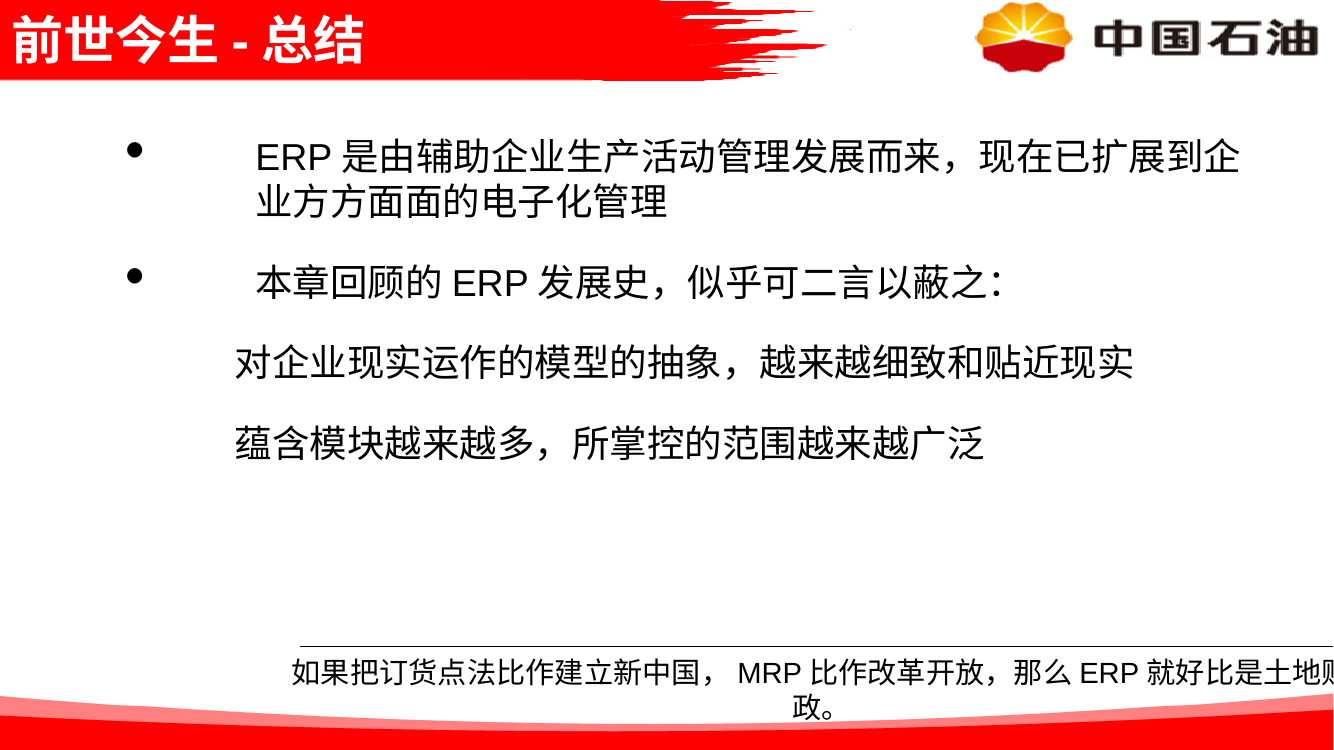

# 前世今生-总结
ERP是由辅助企业生产活动管理发展而来，现在已扩展到企业方方面面的电子化管理
本章回顾的ERP发展史，似乎可二言以蔽之：
            对企业现实运作的模型的抽象，越来越细致和贴近现实
            蕴含模块越来越多，所掌控的范围越来越广泛
如果把订货点法比作建立新中国，MRP比作改革开放，那么ERP就好比是土地财政。